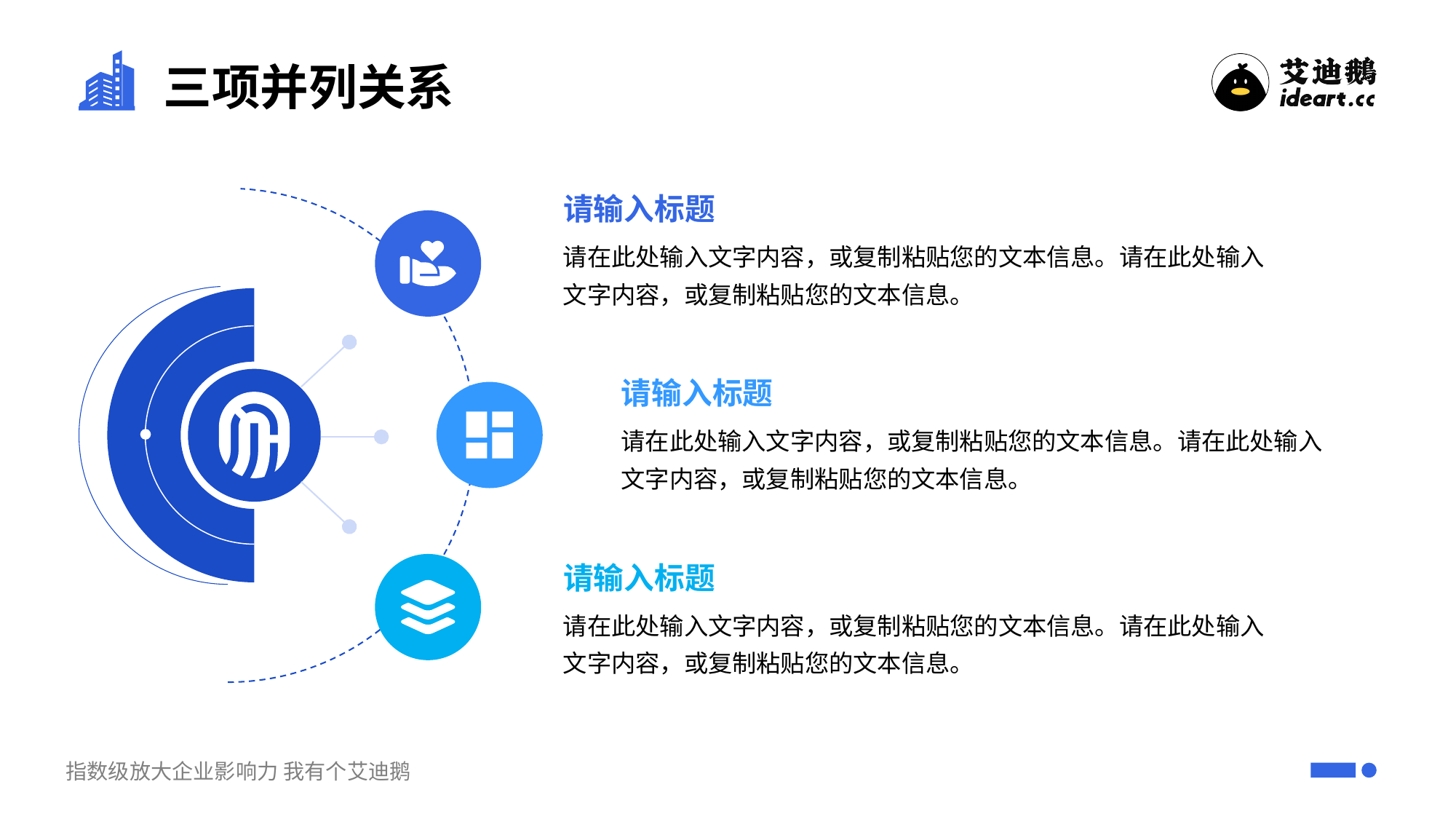

# 三项并列关系
请输入标题

请在此处输入文字内容，或复制粘贴您的文本信息。请在此处输入文字内容，或复制粘贴您的文本信息。

请输入标题

请在此处输入文字内容，或复制粘贴您的文本信息。请在此处输入文字内容，或复制粘贴您的文本信息。
请输入标题

请在此处输入文字内容，或复制粘贴您的文本信息。请在此处输入文字内容，或复制粘贴您的文本信息。